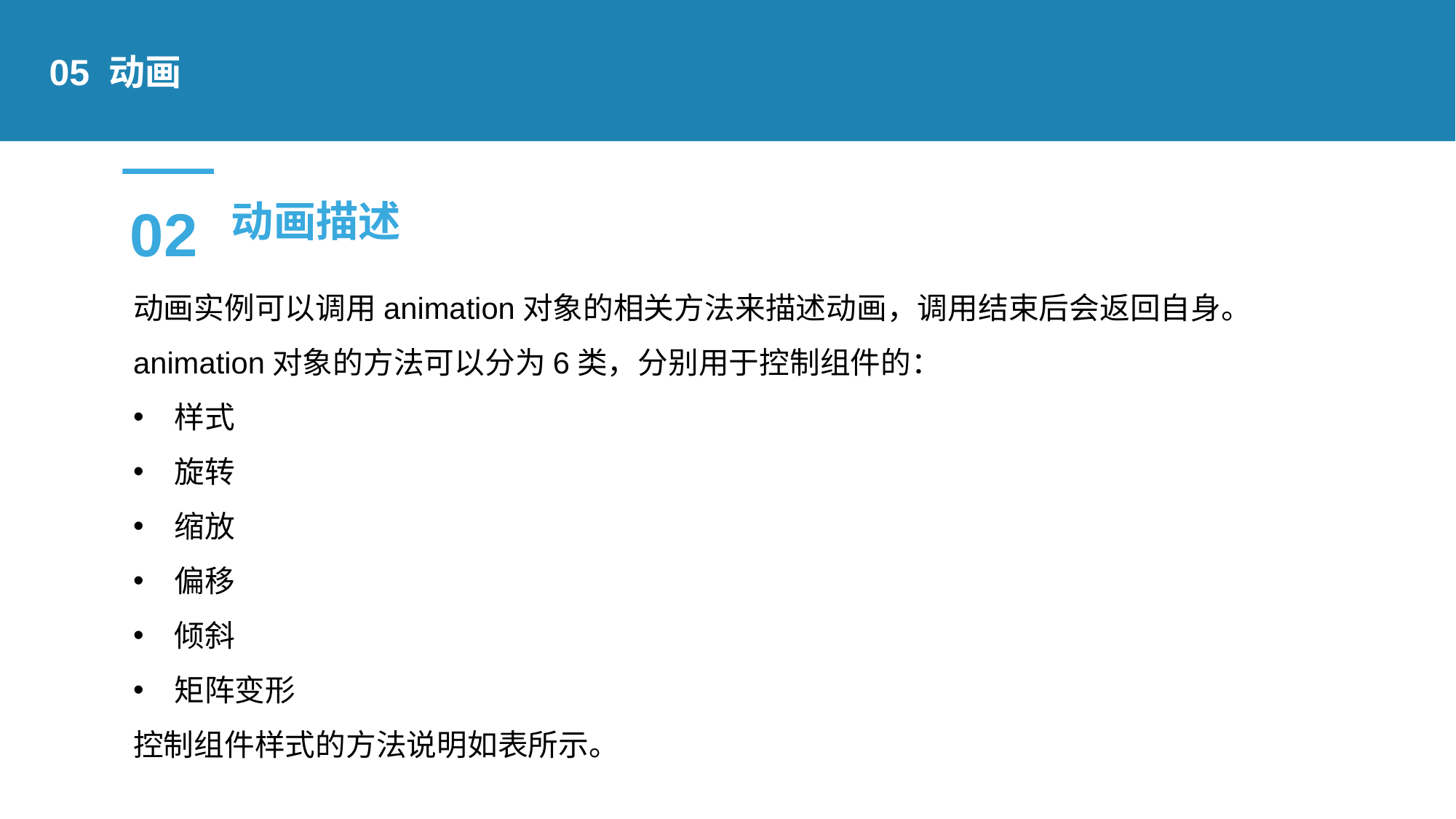

05 动画
02

动画描述
动画实例可以调用animation对象的相关方法来描述动画，调用结束后会返回自身。
animation对象的方法可以分为6类，分别用于控制组件的：
样式
旋转
缩放
偏移
倾斜
矩阵变形
控制组件样式的方法说明如表所示。